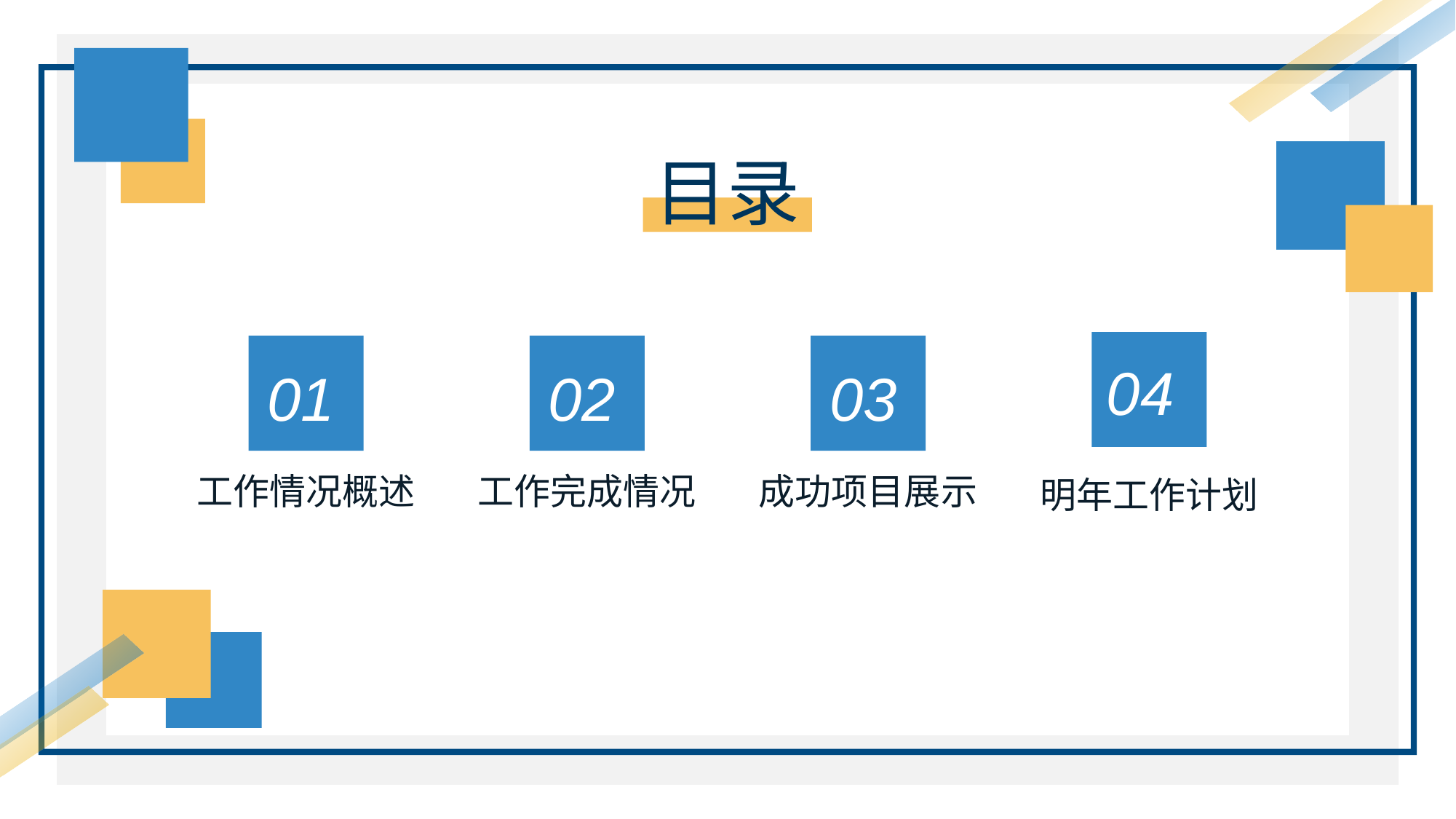

目录

04
明年工作计划

01
工作情况概述

02
工作完成情况

03
成功项目展示